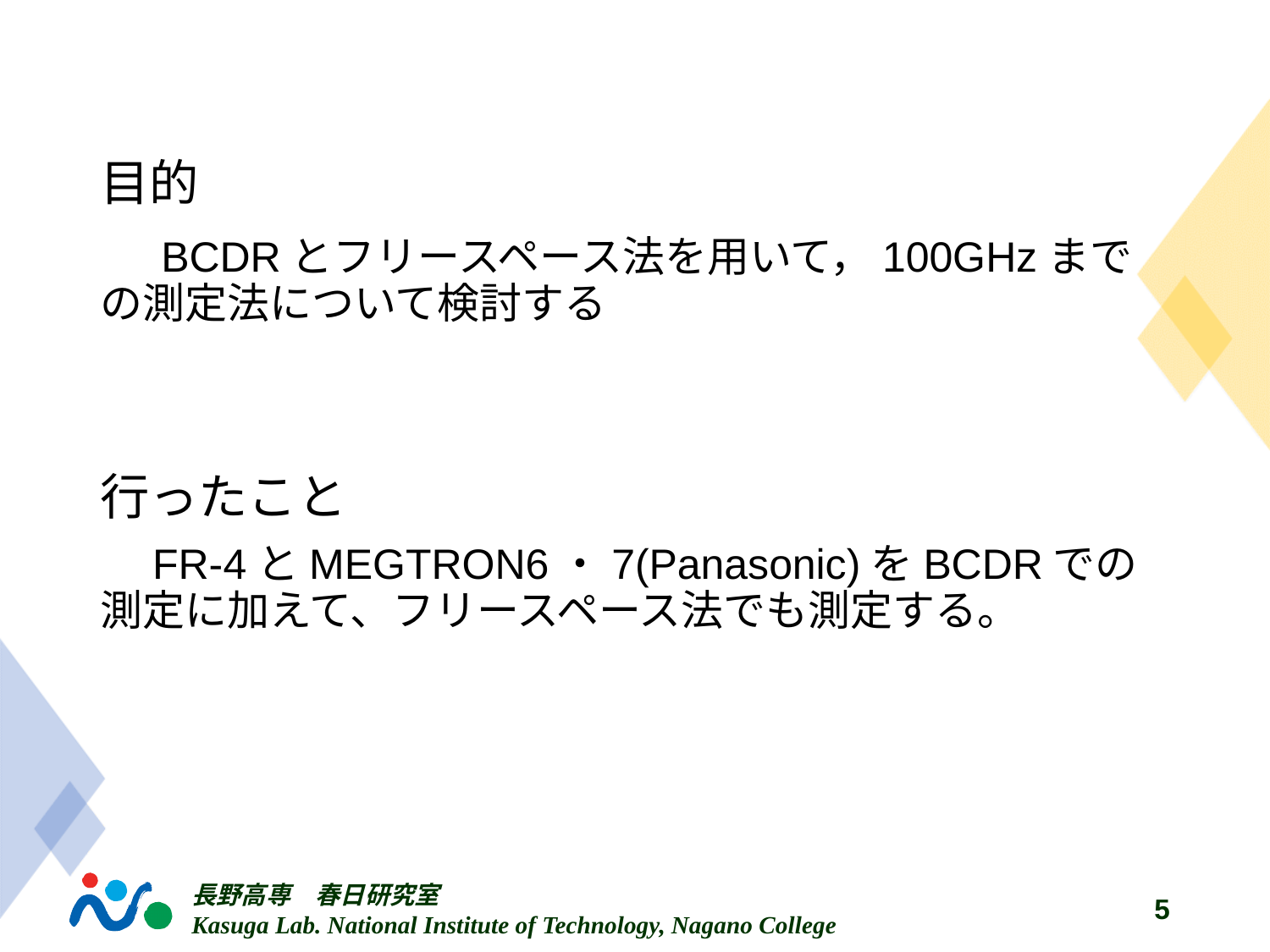

#
目的
　BCDRとフリースペース法を用いて，100GHzまでの測定法について検討する

行ったこと
　FR-4とMEGTRON6・7(Panasonic)をBCDRでの測定に加えて、フリースペース法でも測定する。

5